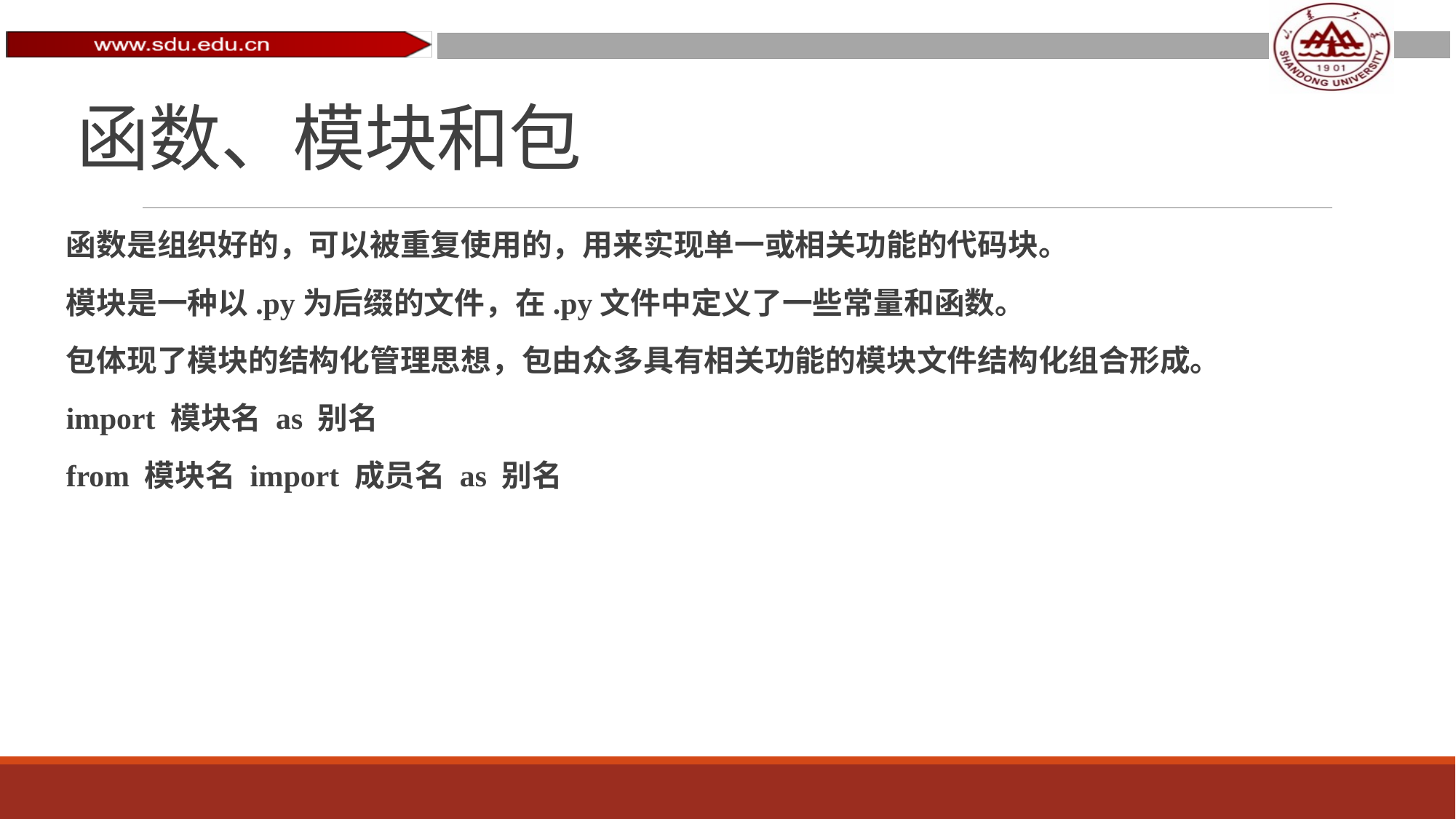

# 函数、模块和包
函数是组织好的，可以被重复使用的，用来实现单一或相关功能的代码块。
模块是一种以.py为后缀的文件，在.py文件中定义了一些常量和函数。
包体现了模块的结构化管理思想，包由众多具有相关功能的模块文件结构化组合形成。
import 模块名 as 别名
from 模块名 import 成员名 as 别名